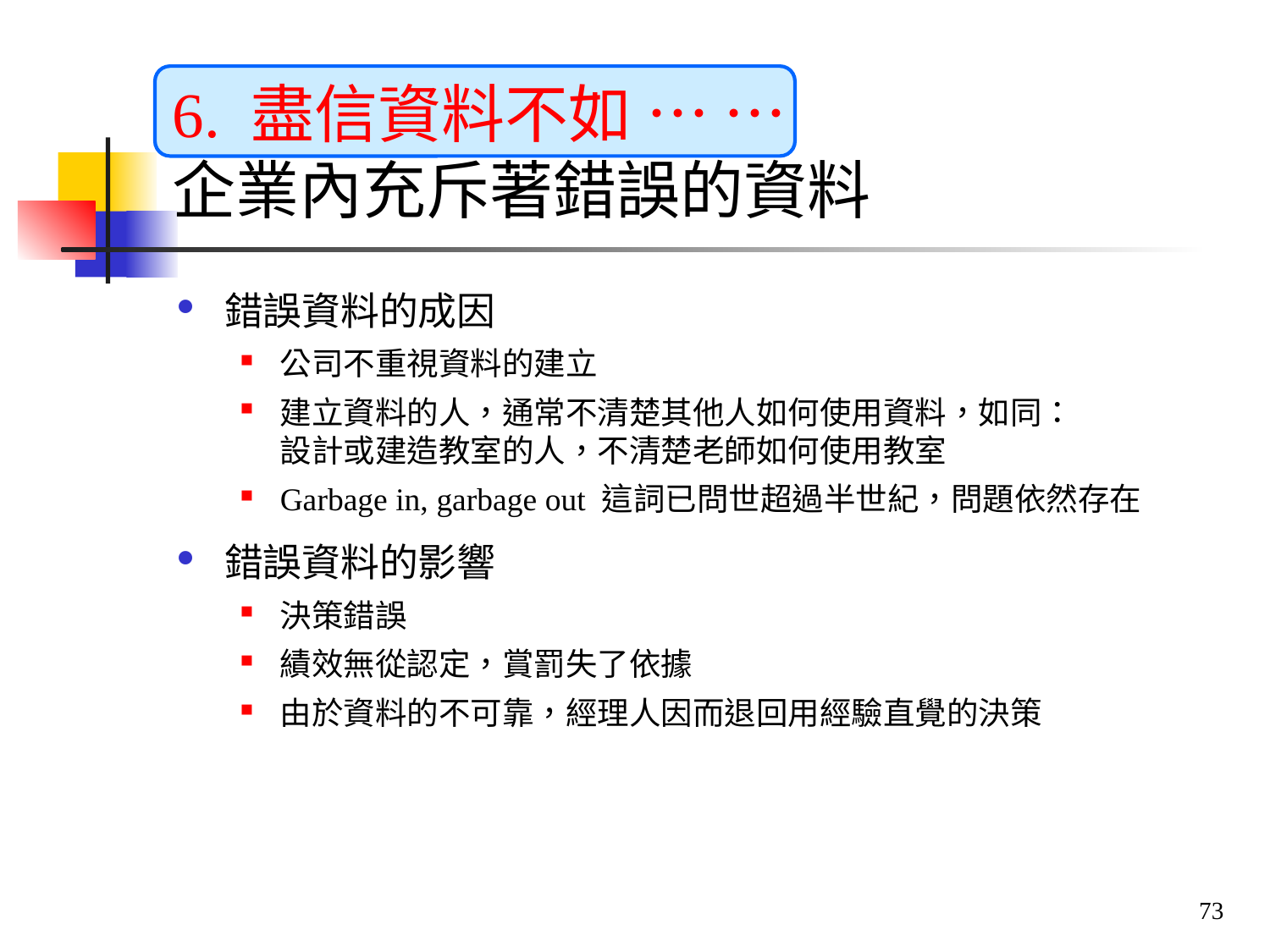

# 6. 盡信資料不如 … … 企業內充斥著錯誤的資料

錯誤資料的成因
公司不重視資料的建立
建立資料的人，通常不清楚其他人如何使用資料，如同：
設計或建造教室的人，不清楚老師如何使用教室
Garbage in, garbage out 這詞已問世超過半世紀，問題依然存在
錯誤資料的影響
決策錯誤
績效無從認定，賞罰失了依據
由於資料的不可靠，經理人因而退回用經驗直覺的決策